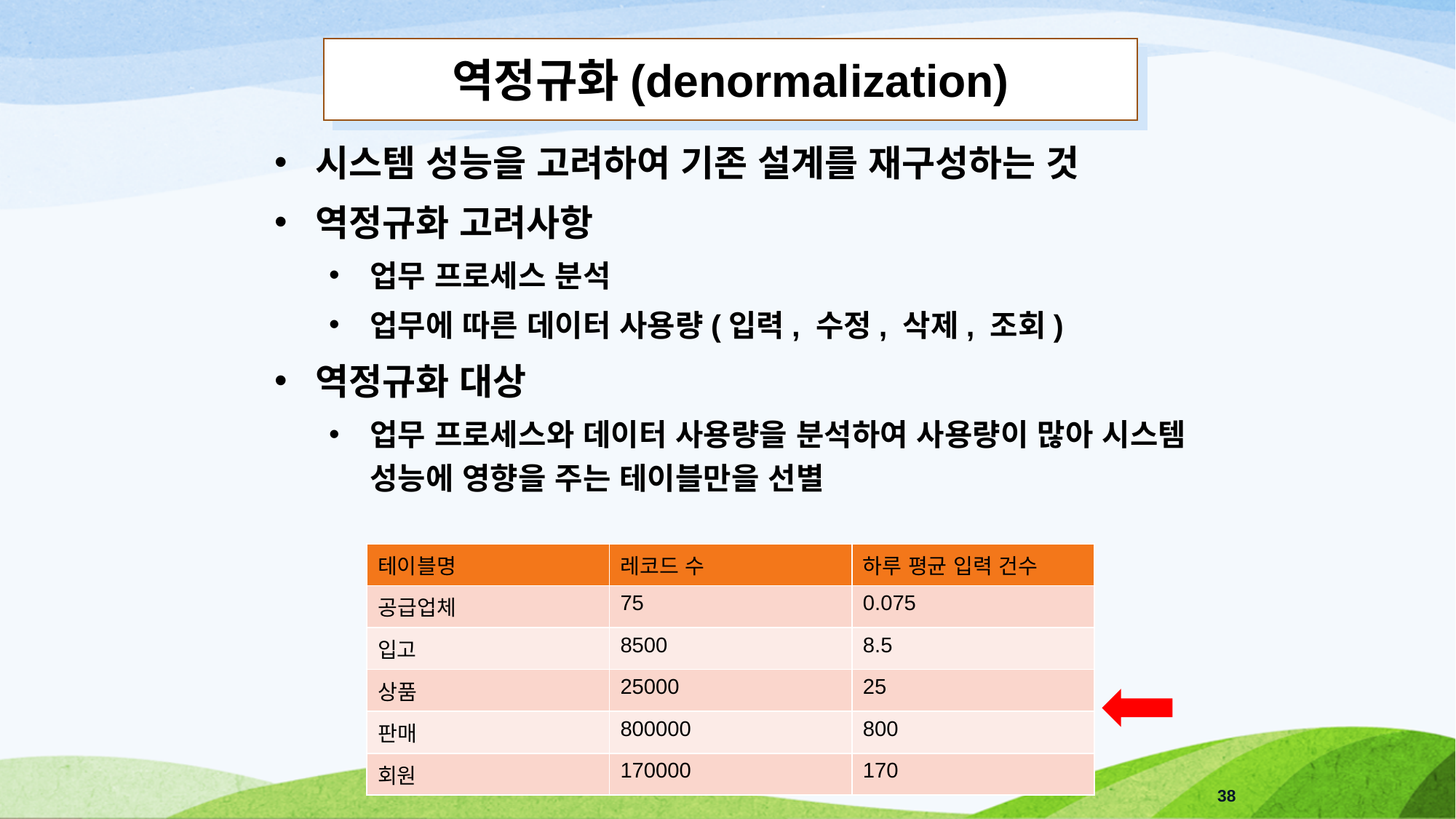

역정규화(denormalization)
시스템 성능을 고려하여 기존 설계를 재구성하는 것
역정규화 고려사항
업무 프로세스 분석
업무에 따른 데이터 사용량(입력, 수정, 삭제, 조회)
역정규화 대상
업무 프로세스와 데이터 사용량을 분석하여 사용량이 많아 시스템 성능에 영향을 주는 테이블만을 선별
| 테이블명 | 레코드 수 | 하루 평균 입력 건수 |
| --- | --- | --- |
| 공급업체 | 75 | 0.075 |
| 입고 | 8500 | 8.5 |
| 상품 | 25000 | 25 |
| 판매 | 800000 | 800 |
| 회원 | 170000 | 170 |

38